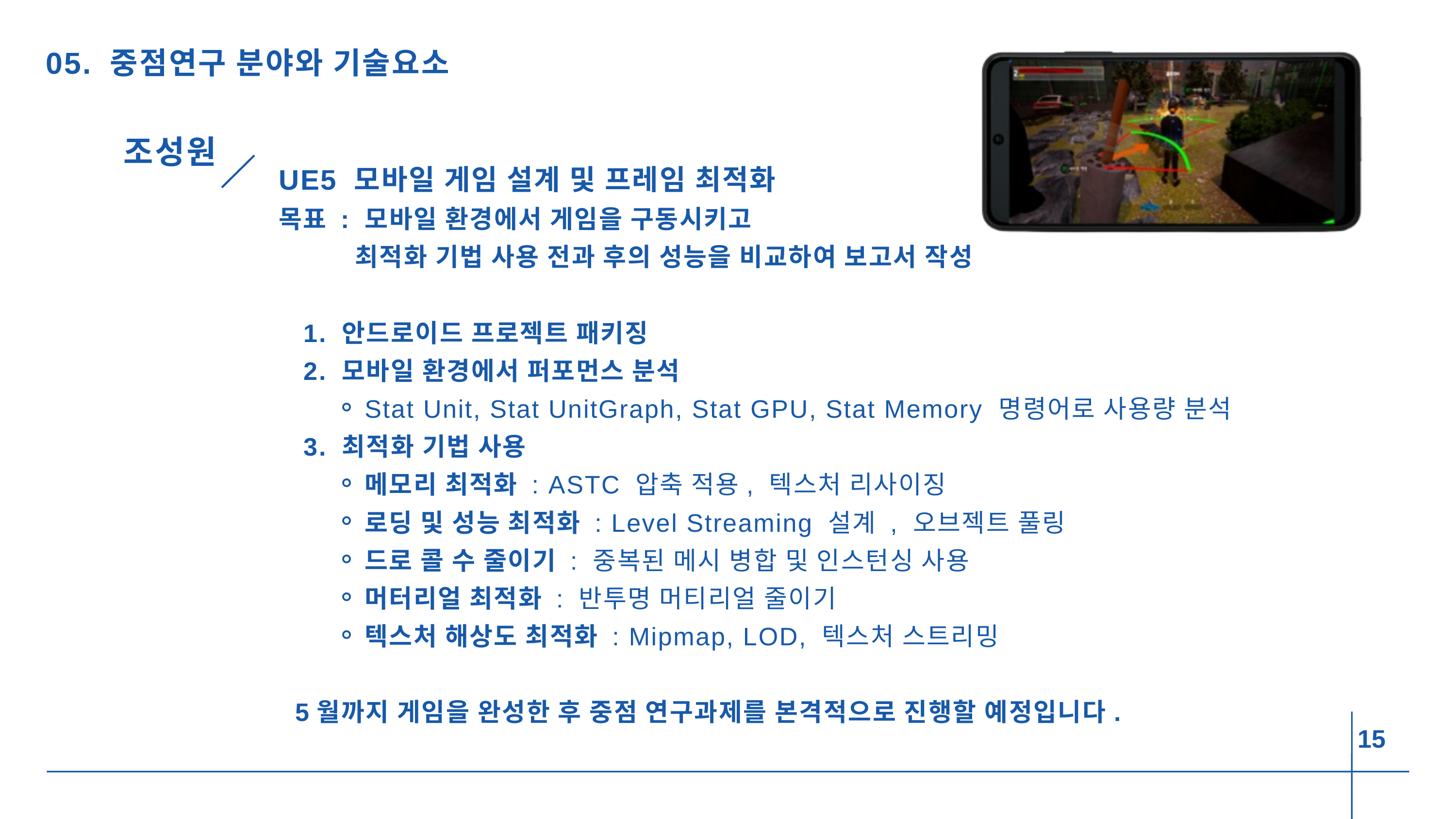

05. 중점연구 분야와 기술요소
조성원

UE5 모바일 게임 설계 및 프레임 최적화
목표 : 모바일 환경에서 게임을 구동시키고
          최적화 기법 사용 전과 후의 성능을 비교하여 보고서 작성

   1. 안드로이드 프로젝트 패키징
   2. 모바일 환경에서 퍼포먼스 분석
Stat Unit, Stat UnitGraph, Stat GPU, Stat Memory 명령어로 사용량 분석
   3. 최적화 기법 사용
메모리 최적화 : ASTC 압축 적용, 텍스처 리사이징
로딩 및 성능 최적화 : Level Streaming 설계 , 오브젝트 풀링
드로 콜 수 줄이기 : 중복된 메시 병합 및 인스턴싱 사용
머터리얼 최적화 : 반투명 머티리얼 줄이기
텍스처 해상도 최적화 : Mipmap, LOD, 텍스처 스트리밍

  5월까지 게임을 완성한 후 중점 연구과제를 본격적으로 진행할 예정입니다.

15